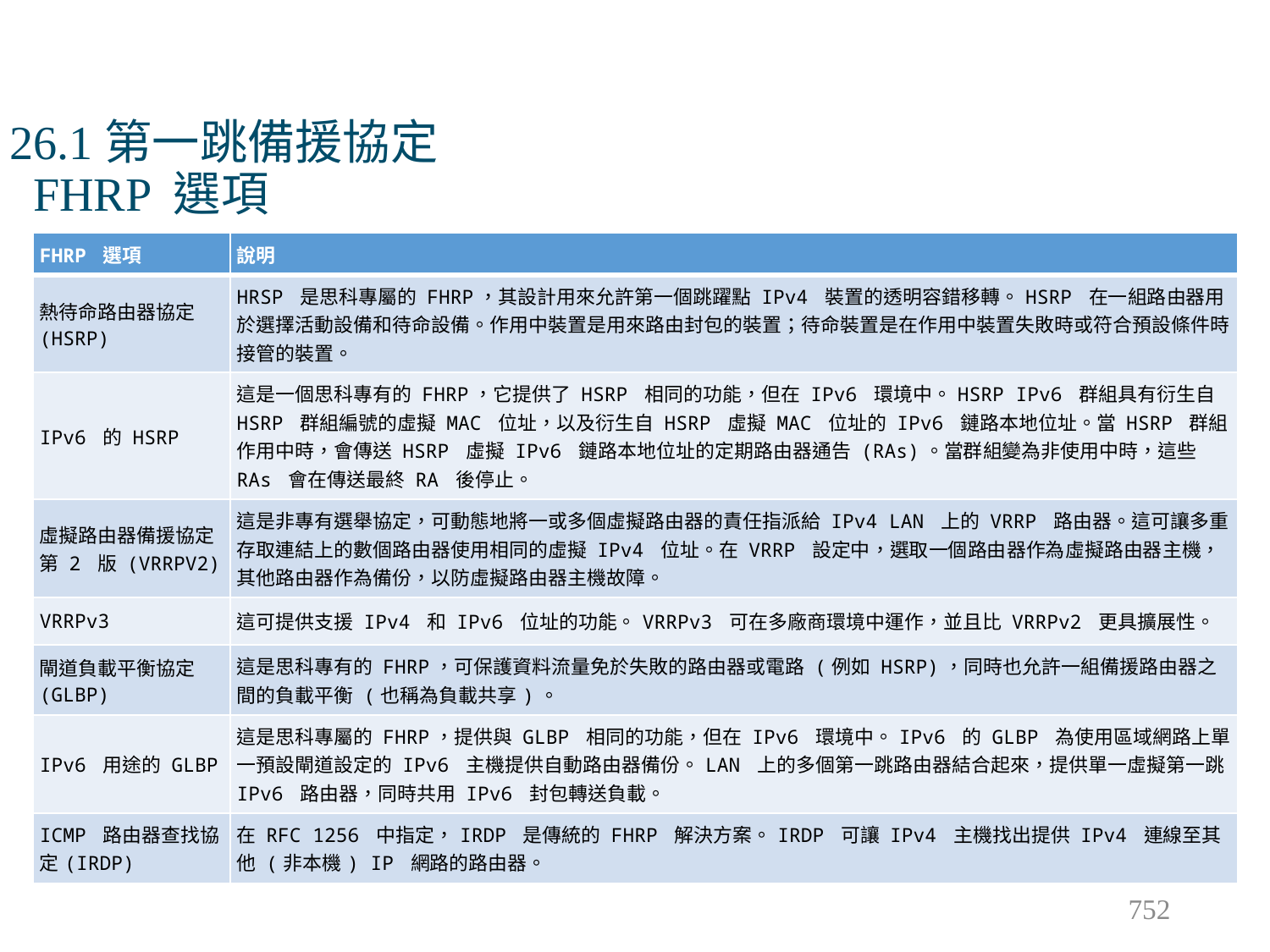

# 26.1第一跳備援協定 FHRP 選項
| FHRP 選項 | 說明 |
| --- | --- |
| 熱待命路由器協定 (HSRP) | HRSP 是思科專屬的 FHRP，其設計用來允許第一個跳躍點 IPv4 裝置的透明容錯移轉。HSRP 在一組路由器用於選擇活動設備和待命設備。作用中裝置是用來路由封包的裝置；待命裝置是在作用中裝置失敗時或符合預設條件時接管的裝置。 |
| IPv6 的 HSRP | 這是一個思科專有的 FHRP，它提供了 HSRP 相同的功能，但在 IPv6 環境中。HSRP IPv6 群組具有衍生自 HSRP 群組編號的虛擬 MAC 位址，以及衍生自 HSRP 虛擬 MAC 位址的 IPv6 鏈路本地位址。當 HSRP 群組作用中時，會傳送 HSRP 虛擬 IPv6 鏈路本地位址的定期路由器通告 (RAs)。當群組變為非使用中時，這些 RAs 會在傳送最終 RA 後停止。 |
| 虛擬路由器備援協定第 2 版 (VRRPV2) | 這是非專有選舉協定，可動態地將一或多個虛擬路由器的責任指派給 IPv4 LAN 上的 VRRP 路由器。這可讓多重存取連結上的數個路由器使用相同的虛擬 IPv4 位址。在 VRRP 設定中，選取一個路由器作為虛擬路由器主機，其他路由器作為備份，以防虛擬路由器主機故障。 |
| VRRPv3 | 這可提供支援 IPv4 和 IPv6 位址的功能。VRRPv3 可在多廠商環境中運作，並且比 VRRPv2 更具擴展性。 |
| 閘道負載平衡協定 (GLBP) | 這是思科專有的 FHRP，可保護資料流量免於失敗的路由器或電路 (例如 HSRP)，同時也允許一組備援路由器之間的負載平衡 (也稱為負載共享)。 |
| IPv6 用途的 GLBP | 這是思科專屬的 FHRP，提供與 GLBP 相同的功能，但在 IPv6 環境中。IPv6 的 GLBP 為使用區域網路上單一預設閘道設定的 IPv6 主機提供自動路由器備份。LAN 上的多個第一跳路由器結合起來，提供單一虛擬第一跳 IPv6 路由器，同時共用 IPv6 封包轉送負載。 |
| ICMP 路由器查找協定(IRDP) | 在 RFC 1256 中指定，IRDP 是傳統的 FHRP 解決方案。IRDP 可讓 IPv4 主機找出提供 IPv4 連線至其他 (非本機) IP 網路的路由器。 |
752